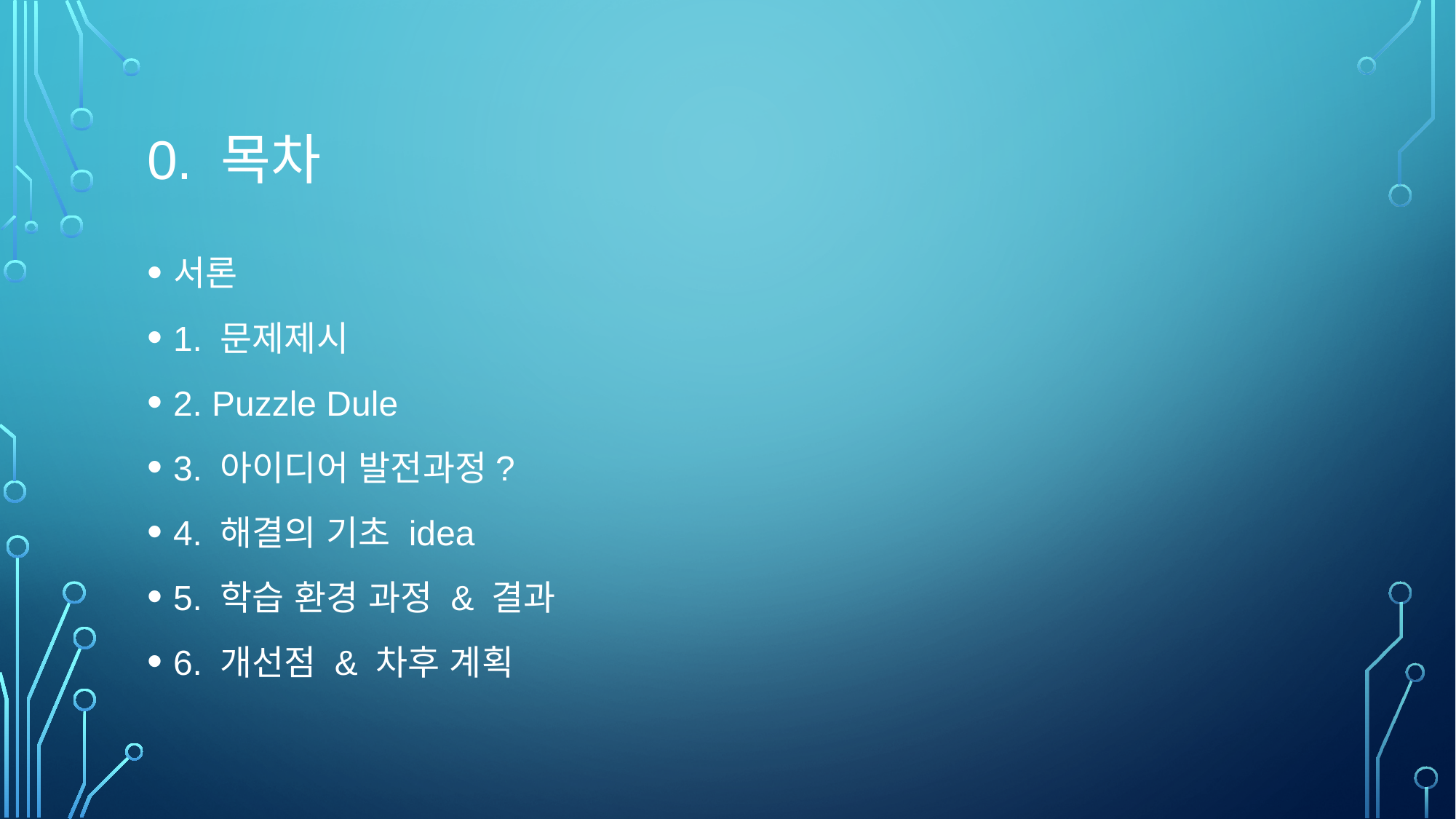

# 0. 목차
서론
1. 문제제시
2. Puzzle Dule
3. 아이디어 발전과정?
4. 해결의 기초 idea
5. 학습 환경 과정 & 결과
6. 개선점 & 차후 계획